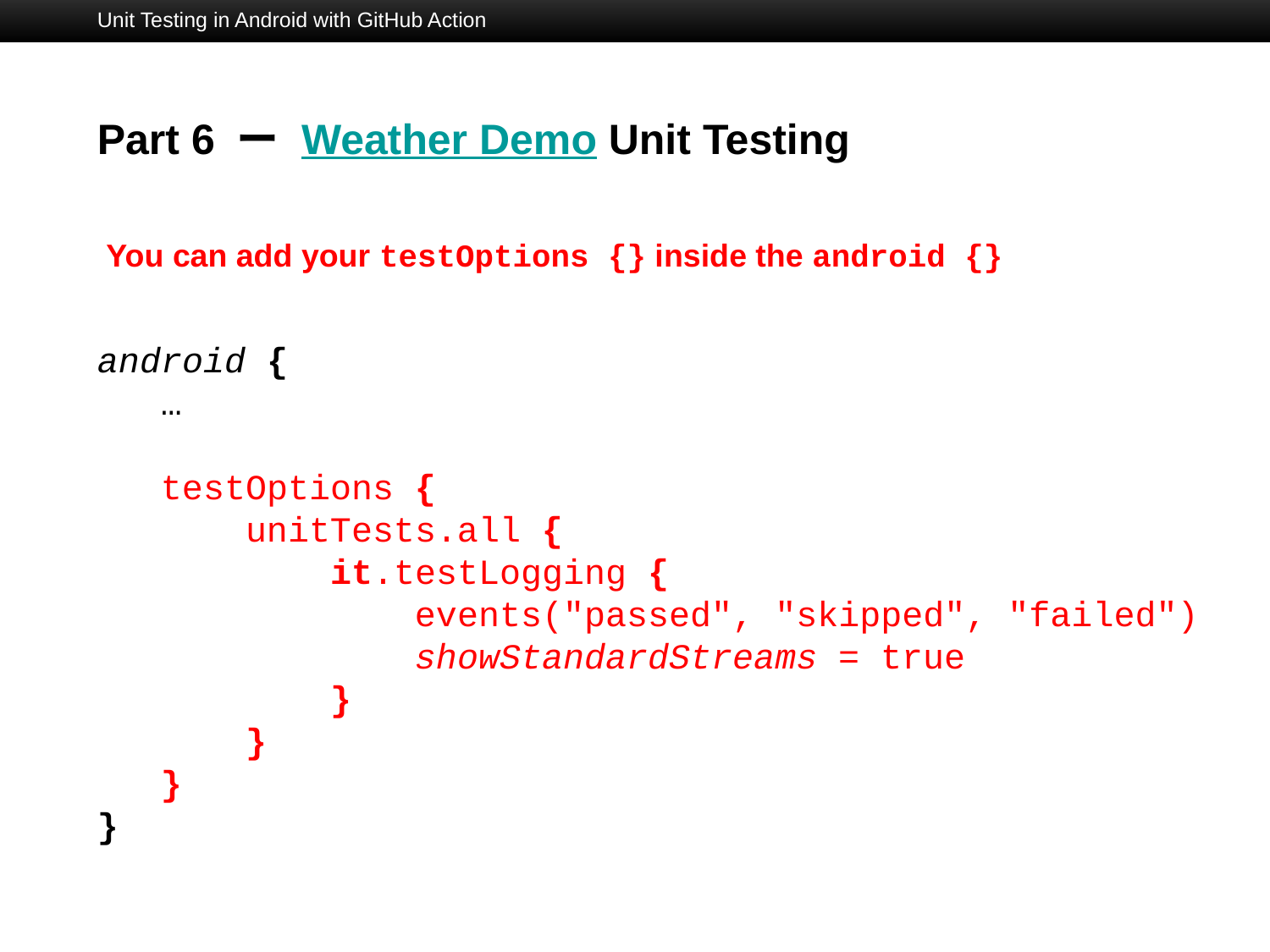

Unit Testing in Android with GitHub Action

# Part 6 ー Weather Demo Unit Testing
You can add your testOptions {} inside the android {}
android {
   …

   testOptions {
       unitTests.all {
           it.testLogging {
               events("passed", "skipped", "failed")
               showStandardStreams = true
           }
       }
   }
}